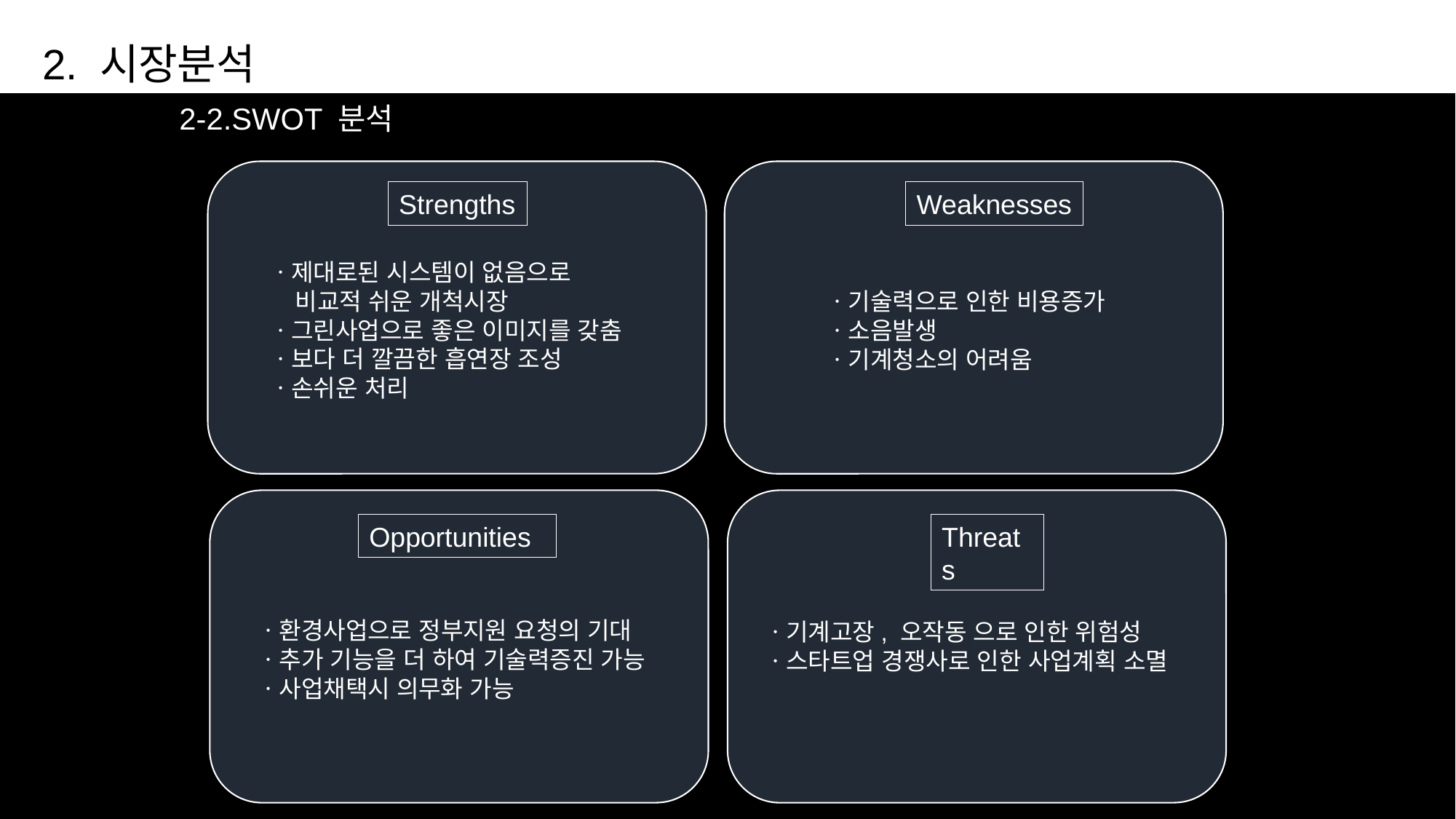

2. 시장분석
2-2.SWOT 분석

Strengths
Weaknesses
ㆍ제대로된 시스템이 없음으로
   비교적 쉬운 개척시장
ㆍ그린사업으로 좋은 이미지를 갖춤
ㆍ보다 더 깔끔한 흡연장 조성
ㆍ손쉬운 처리
ㆍ기술력으로 인한 비용증가
ㆍ소음발생
ㆍ기계청소의 어려움
Opportunities
Threats
ㆍ환경사업으로 정부지원 요청의 기대
ㆍ추가 기능을 더 하여 기술력증진 가능
ㆍ사업채택시 의무화 가능
ㆍ기계고장, 오작동 으로 인한 위험성
ㆍ스타트업 경쟁사로 인한 사업계획 소멸